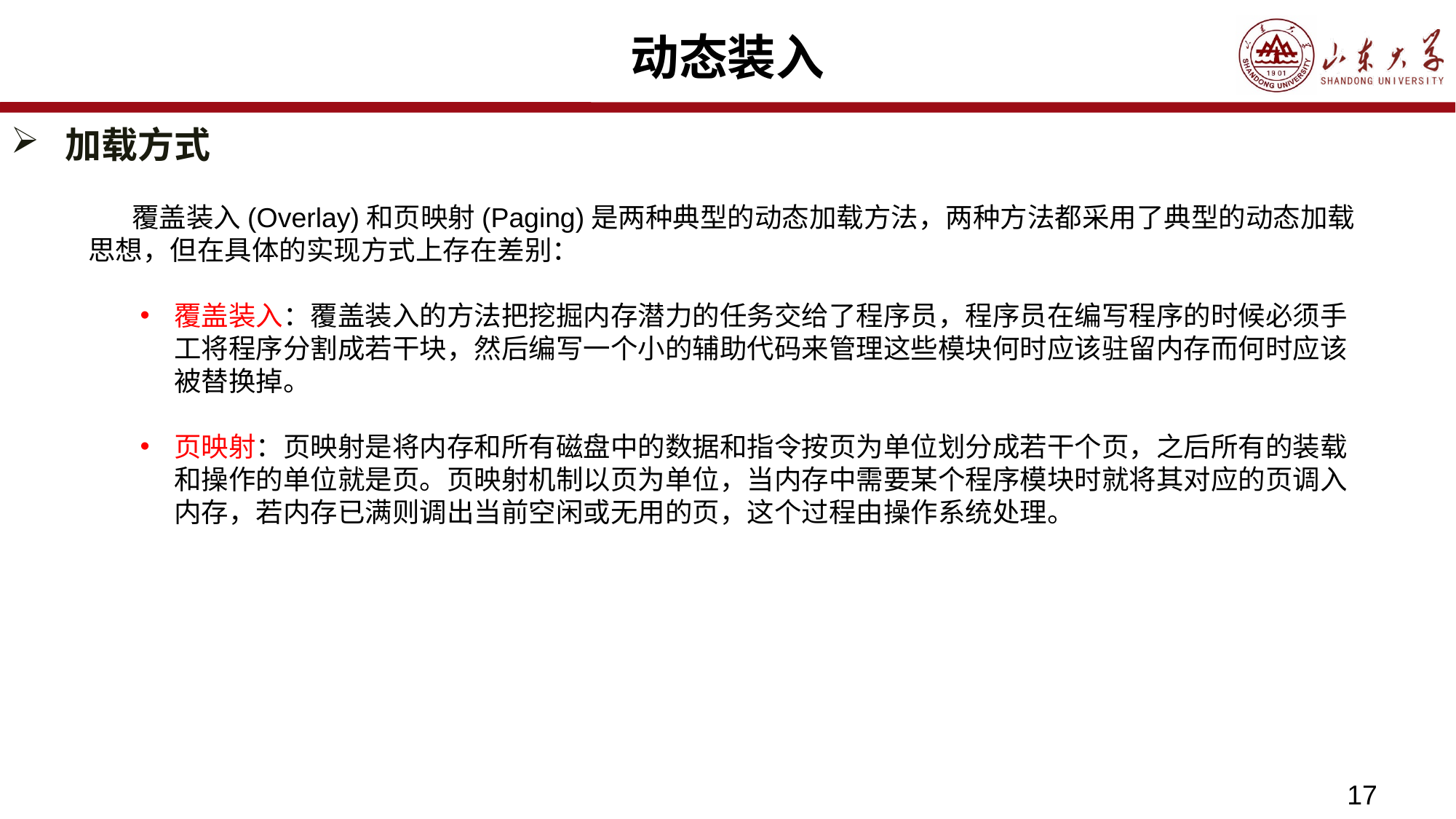

# 动态装入
加载方式
      覆盖装入(Overlay)和页映射(Paging)是两种典型的动态加载方法，两种方法都采用了典型的动态加载思想，但在具体的实现方式上存在差别：

覆盖装入：覆盖装入的方法把挖掘内存潜力的任务交给了程序员，程序员在编写程序的时候必须手工将程序分割成若干块，然后编写一个小的辅助代码来管理这些模块何时应该驻留内存而何时应该被替换掉。

页映射：页映射是将内存和所有磁盘中的数据和指令按页为单位划分成若干个页，之后所有的装载和操作的单位就是页。页映射机制以页为单位，当内存中需要某个程序模块时就将其对应的页调入内存，若内存已满则调出当前空闲或无用的页，这个过程由操作系统处理。
17